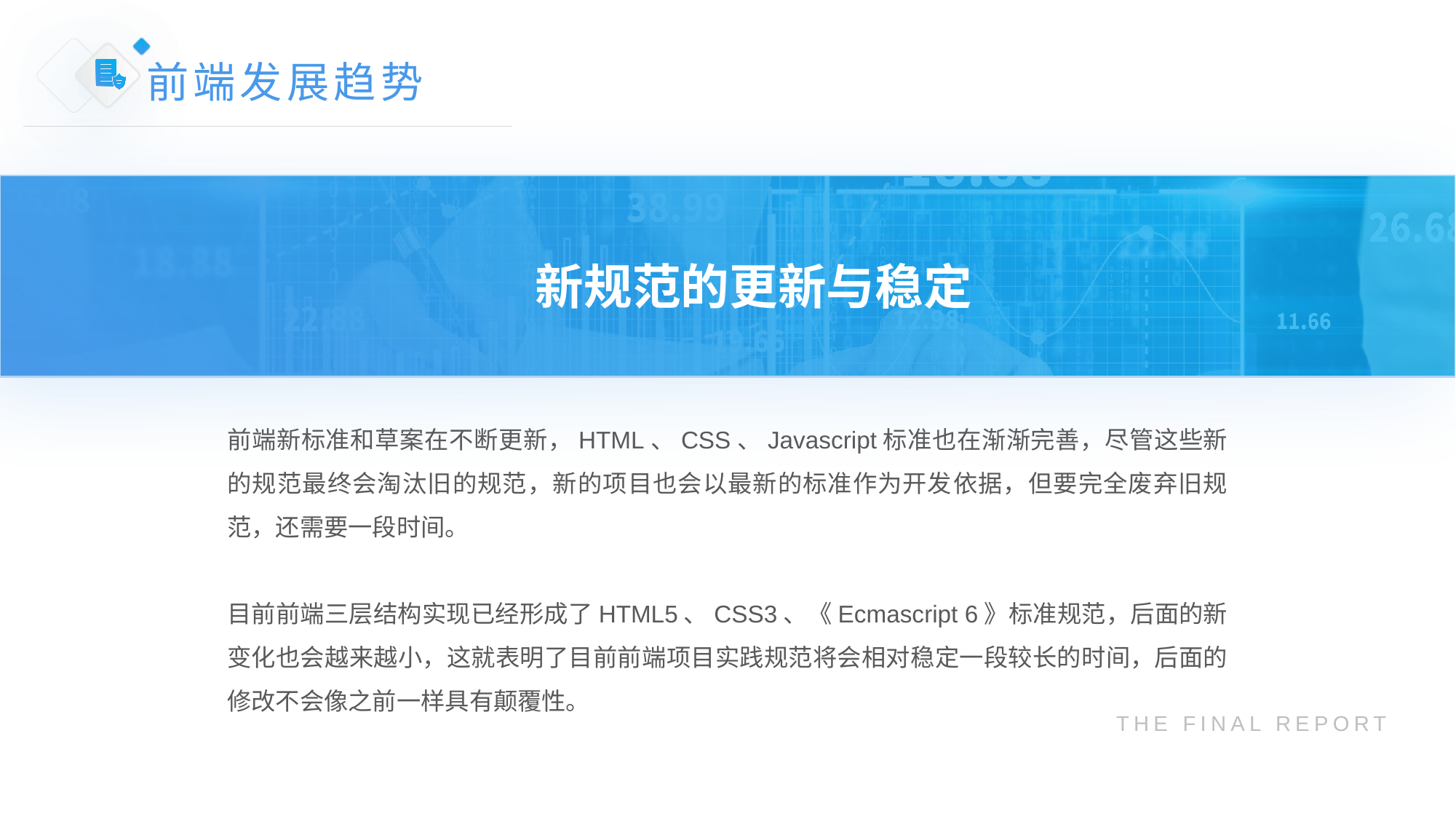

前端发展趋势

新规范的更新与稳定
前端新标准和草案在不断更新，HTML、CSS、Javascript标准也在渐渐完善，尽管这些新的规范最终会淘汰旧的规范，新的项目也会以最新的标准作为开发依据，但要完全废弃旧规范，还需要一段时间。

目前前端三层结构实现已经形成了HTML5、CSS3、《Ecmascript 6》标准规范，后面的新变化也会越来越小，这就表明了目前前端项目实践规范将会相对稳定一段较长的时间，后面的修改不会像之前一样具有颠覆性。
THE FINAL REPORT